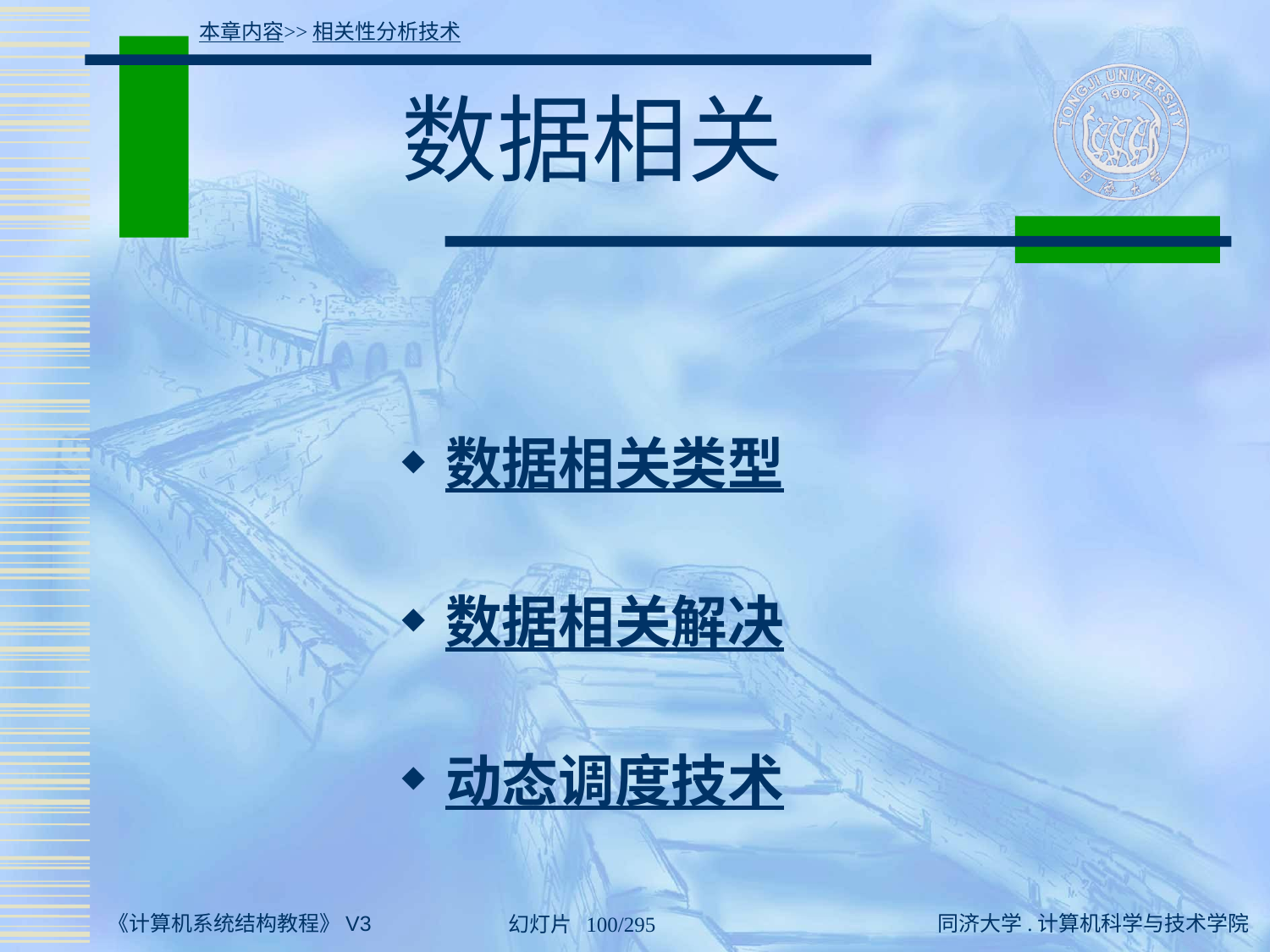

本章内容>>相关性分析技术
# 数据相关
数据相关类型
数据相关解决
动态调度技术